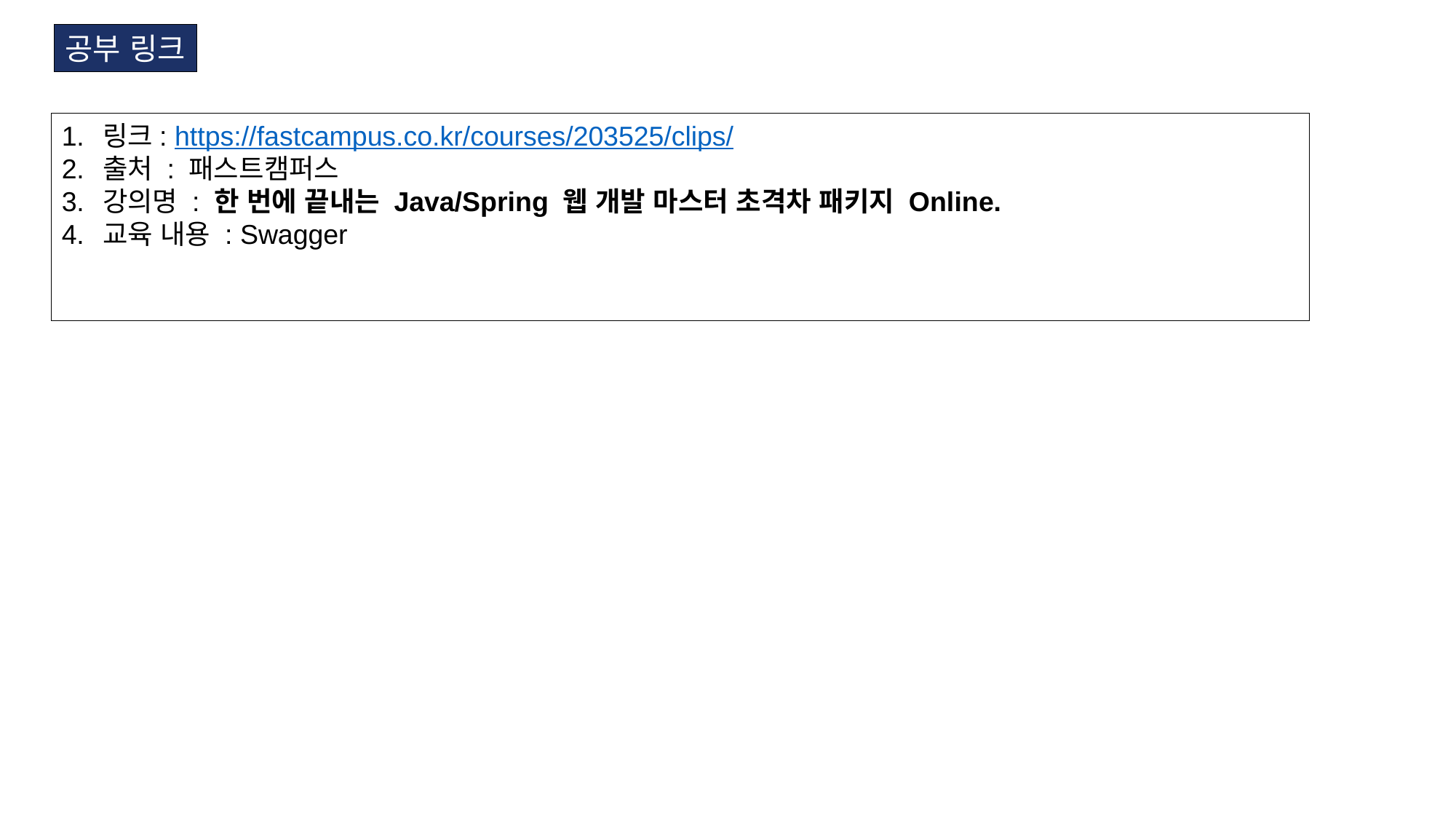

공부 링크
링크: https://fastcampus.co.kr/courses/203525/clips/
출처 : 패스트캠퍼스
강의명 : 한 번에 끝내는 Java/Spring 웹 개발 마스터 초격차 패키지 Online.
교육 내용 : Swagger